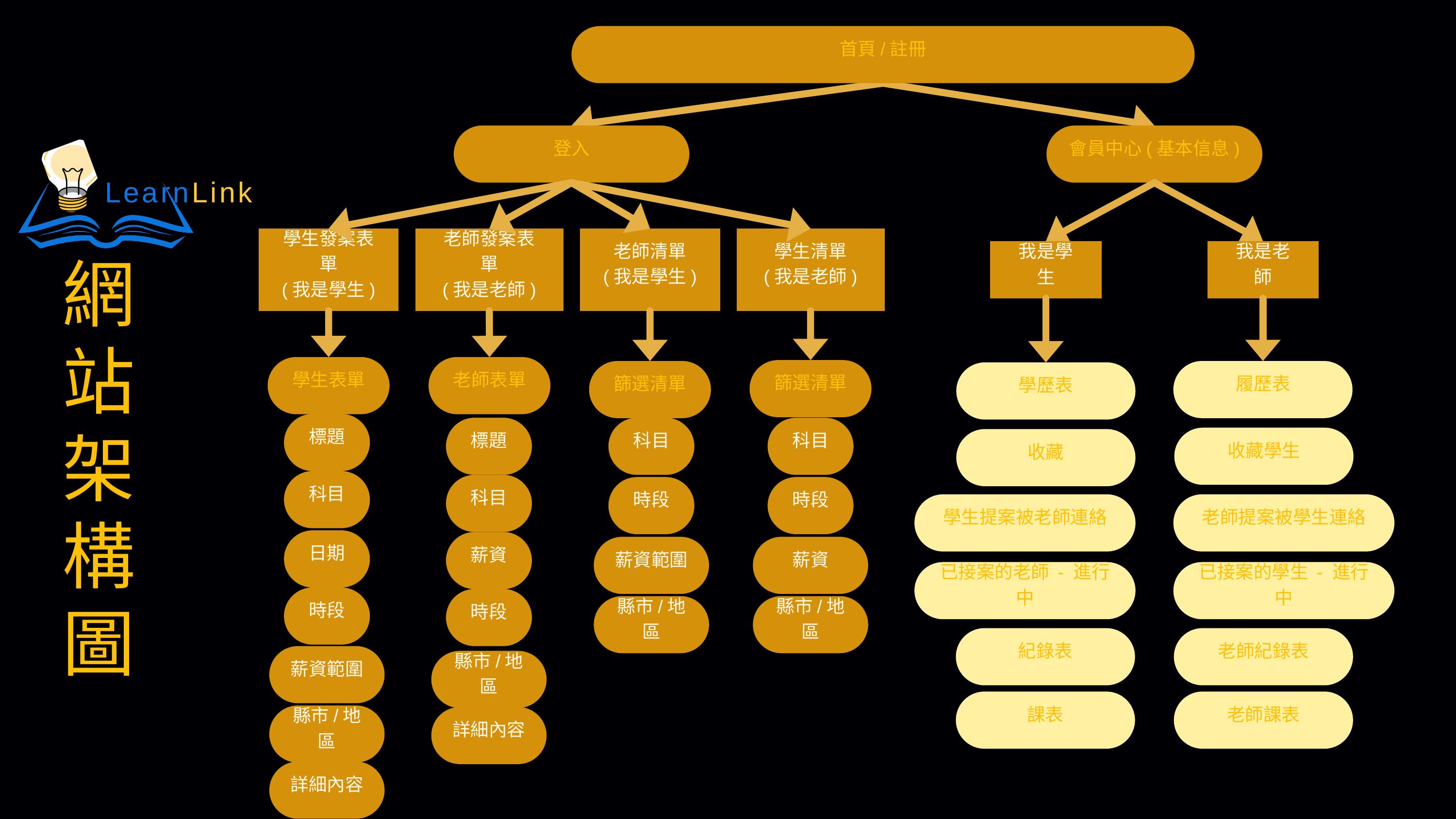

首頁/註冊

登入

會員中心(基本信息)

LearnLink

網站架構圖

學生發案表單
(我是學生)

老師發案表單
(我是老師)

老師清單
(我是學生)

學生清單
(我是老師)

我是學生

我是老師

學生表單

老師表單

標題

標題

科目

科目

日期

薪資

時段

時段

薪資範圍

縣市/地區

縣市/地區

詳細內容

詳細內容

篩選清單

篩選清單

科目

科目

時段

時段

薪資範圍

薪資

縣市/地區

縣市/地區

履歷表

學歷表

收藏學生

收藏

學生提案被老師連絡

老師提案被學生連絡

已接案的老師 - 進行中

已接案的學生 - 進行中

紀錄表

老師紀錄表

課表

老師課表